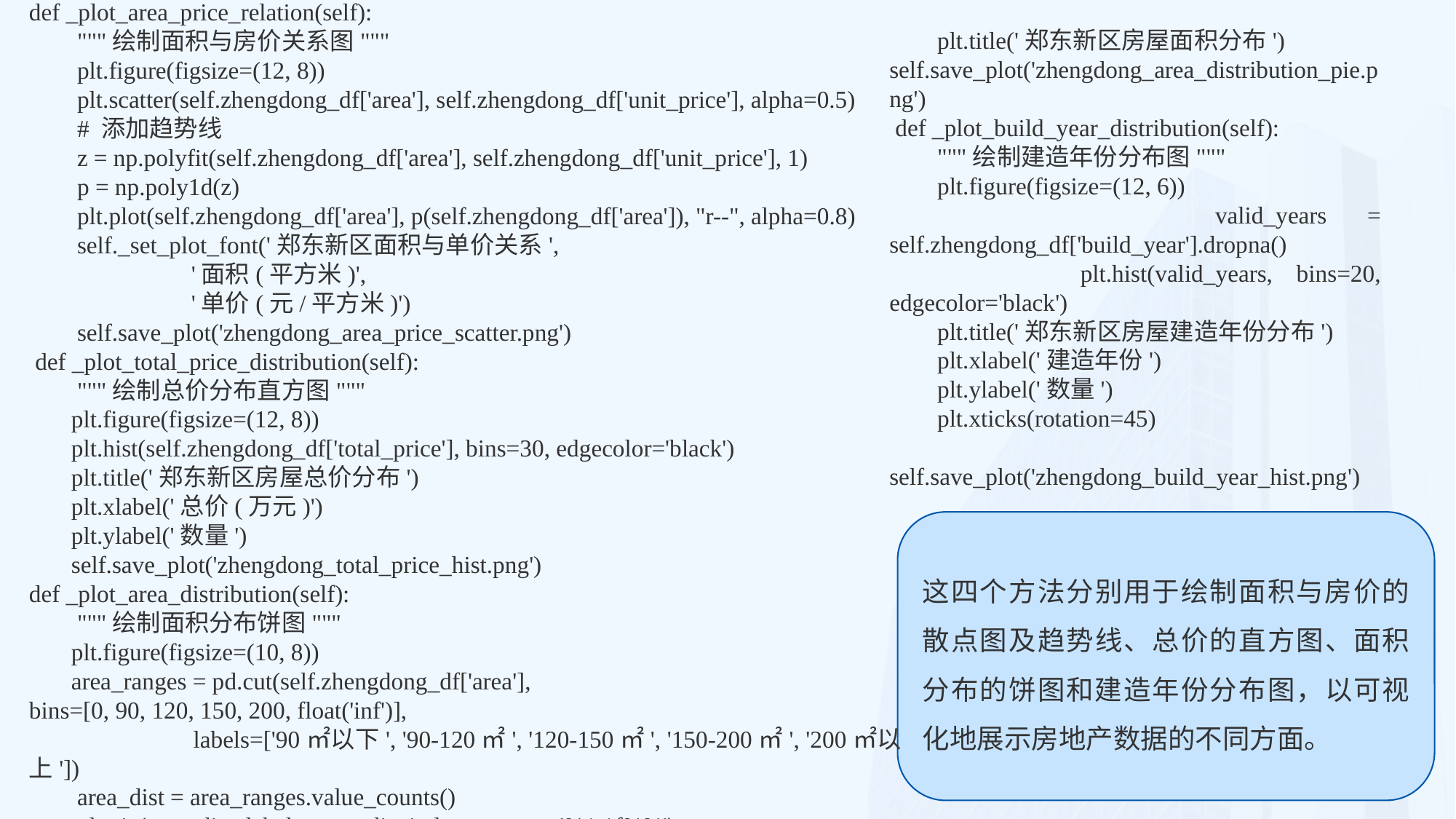

def _plot_area_price_relation(self):
        """绘制面积与房价关系图"""
        plt.figure(figsize=(12, 8))
        plt.scatter(self.zhengdong_df['area'], self.zhengdong_df['unit_price'], alpha=0.5)
        # 添加趋势线
        z = np.polyfit(self.zhengdong_df['area'], self.zhengdong_df['unit_price'], 1)
        p = np.poly1d(z)
        plt.plot(self.zhengdong_df['area'], p(self.zhengdong_df['area']), "r--", alpha=0.8)
        self._set_plot_font('郑东新区面积与单价关系',
                           '面积(平方米)',
                           '单价(元/平方米)')
        self.save_plot('zhengdong_area_price_scatter.png')
 def _plot_total_price_distribution(self):
        """绘制总价分布直方图"""
       plt.figure(figsize=(12, 8))
       plt.hist(self.zhengdong_df['total_price'], bins=30, edgecolor='black')
       plt.title('郑东新区房屋总价分布')
       plt.xlabel('总价(万元)')
       plt.ylabel('数量')
       self.save_plot('zhengdong_total_price_hist.png')
def _plot_area_distribution(self):
        """绘制面积分布饼图"""
       plt.figure(figsize=(10, 8))
       area_ranges = pd.cut(self.zhengdong_df['area'],
bins=[0, 90, 120, 150, 200, float('inf')],
                          labels=['90㎡以下', '90-120㎡', '120-150㎡', '150-200㎡', '200㎡以上'])
        area_dist = area_ranges.value_counts()
        plt.pie(area_dist, labels=area_dist.index, autopct='%1.1f%%')

        plt.title('郑东新区房屋面积分布')
self.save_plot('zhengdong_area_distribution_pie.png')
 def _plot_build_year_distribution(self):
        """绘制建造年份分布图"""
        plt.figure(figsize=(12, 6))
        valid_years = self.zhengdong_df['build_year'].dropna()
        plt.hist(valid_years, bins=20, edgecolor='black')
        plt.title('郑东新区房屋建造年份分布')
        plt.xlabel('建造年份')
        plt.ylabel('数量')
        plt.xticks(rotation=45)
        self.save_plot('zhengdong_build_year_hist.png')

这四个方法分别用于绘制面积与房价的散点图及趋势线、总价的直方图、面积分布的饼图和建造年份分布图，以可视化地展示房地产数据的不同方面。